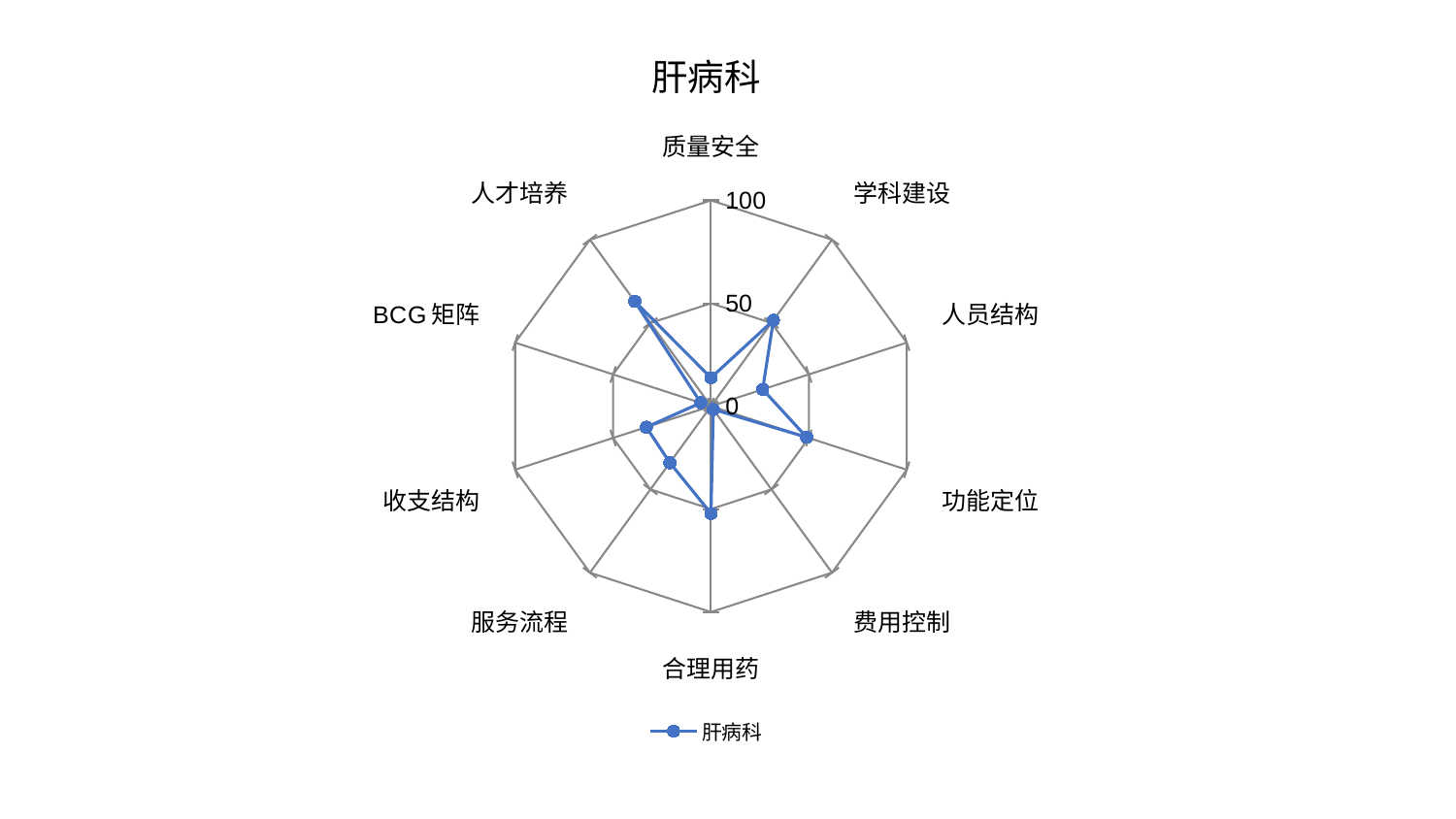

### Chart: 肝病科

| Category | 肝病科 |
|---|---|
| 质量安全 | 13.824115930169615 |
| 学科建设 | 51.586104152491345 |
| 人员结构 | 26.42440605877576 |
| 功能定位 | 48.868033393919156 |
| 费用控制 | 1.9550447134042324 |
| 合理用药 | 52.12702128982471 |
| 服务流程 | 33.98473240184141 |
| 收支结构 | 33.041863981795046 |
| BCG矩阵 | 5.209823426738905 |
| 人才培养 | 63.00526015752701 |
133